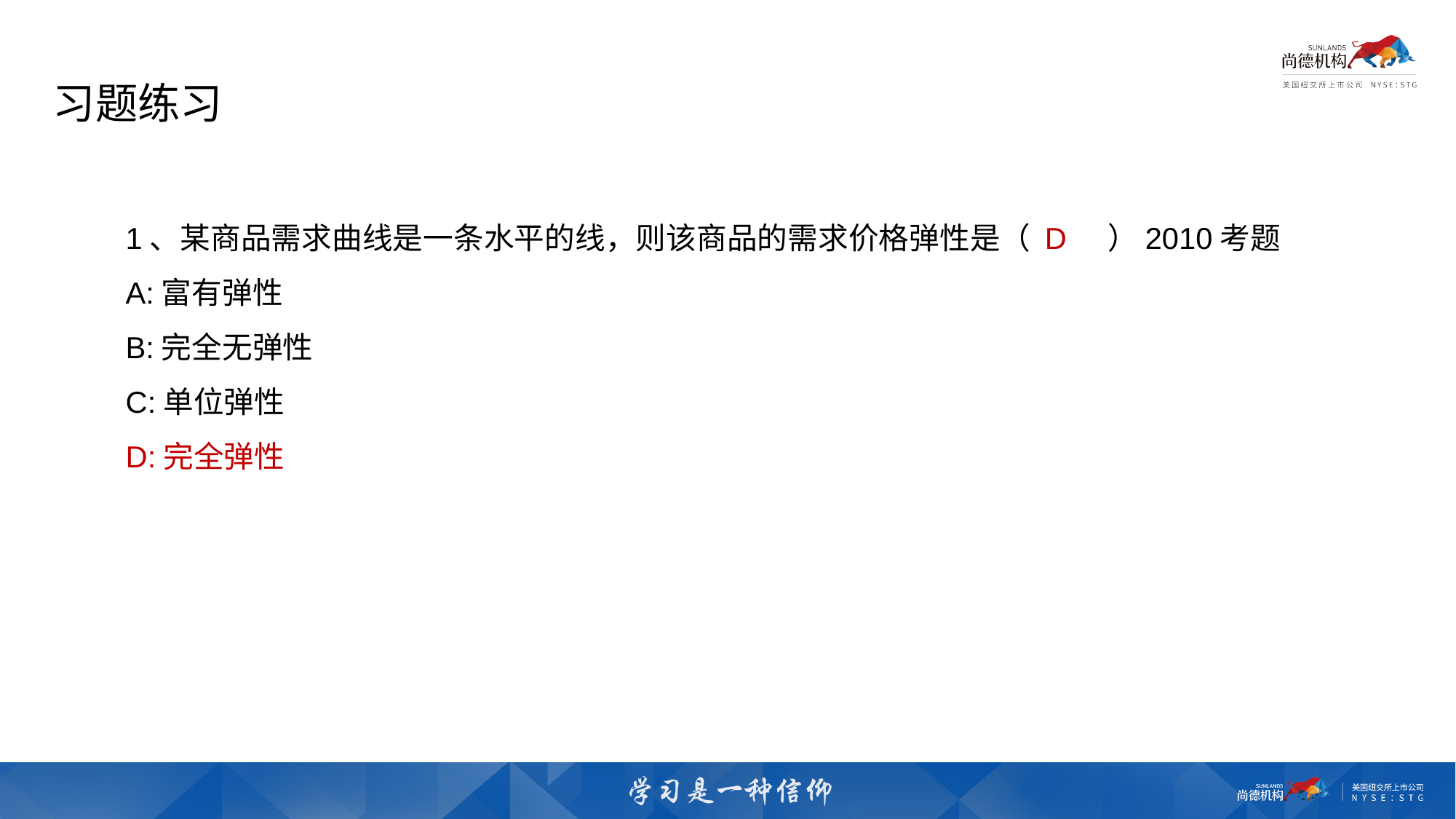

习题练习
1、某商品需求曲线是一条水平的线，则该商品的需求价格弹性是（ D    ）2010考题
A:富有弹性
B:完全无弹性
C:单位弹性
D:完全弹性